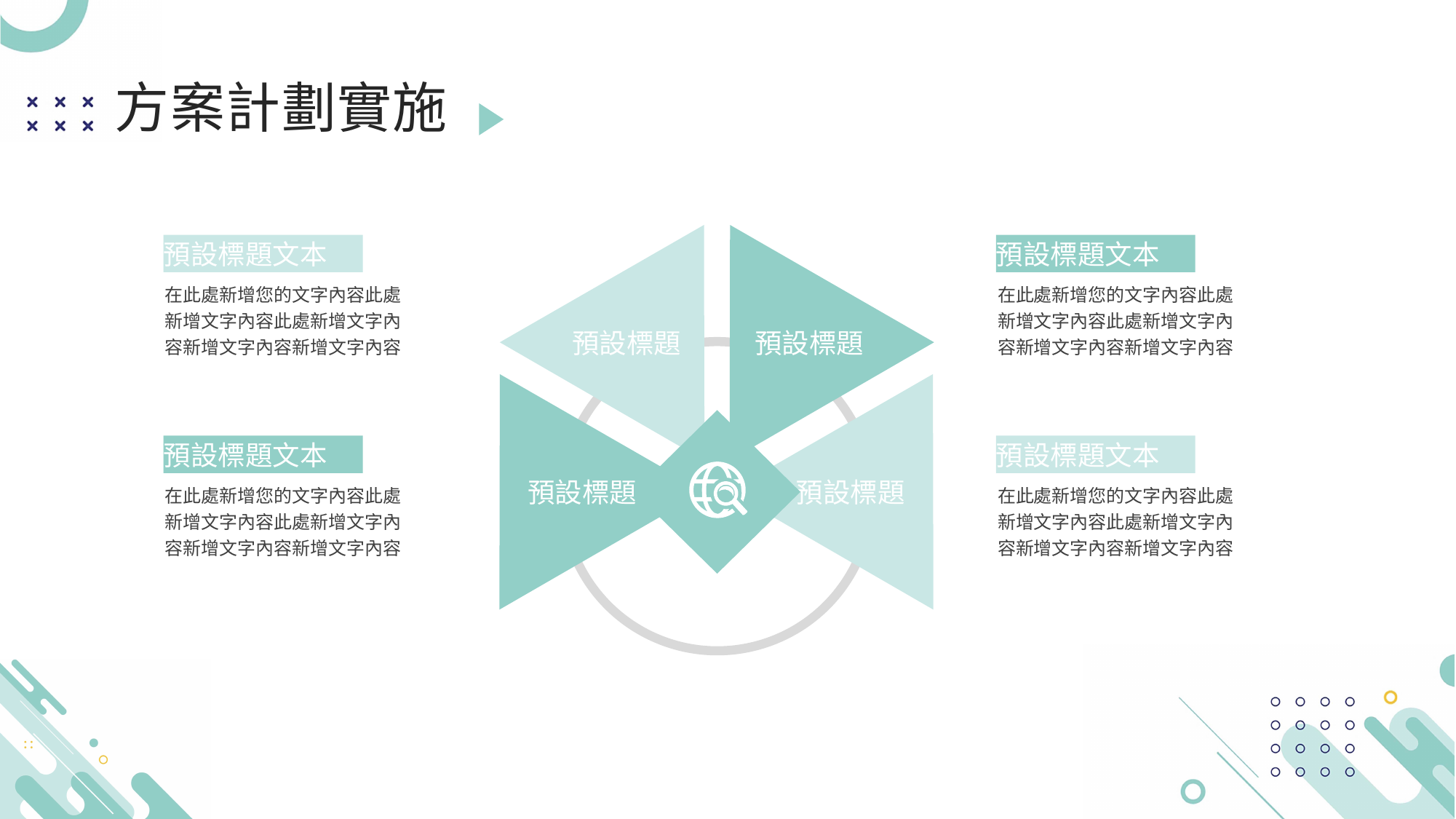

預設標題
預設標題
預設標題文本
預設標題文本
在此處新增您的文字內容此處新增文字內容此處新增文字內容新增文字內容新增文字內容
在此處新增您的文字內容此處新增文字內容此處新增文字內容新增文字內容新增文字內容

預設標題
預設標題

預設標題文本
預設標題文本

在此處新增您的文字內容此處新增文字內容此處新增文字內容新增文字內容新增文字內容
在此處新增您的文字內容此處新增文字內容此處新增文字內容新增文字內容新增文字內容